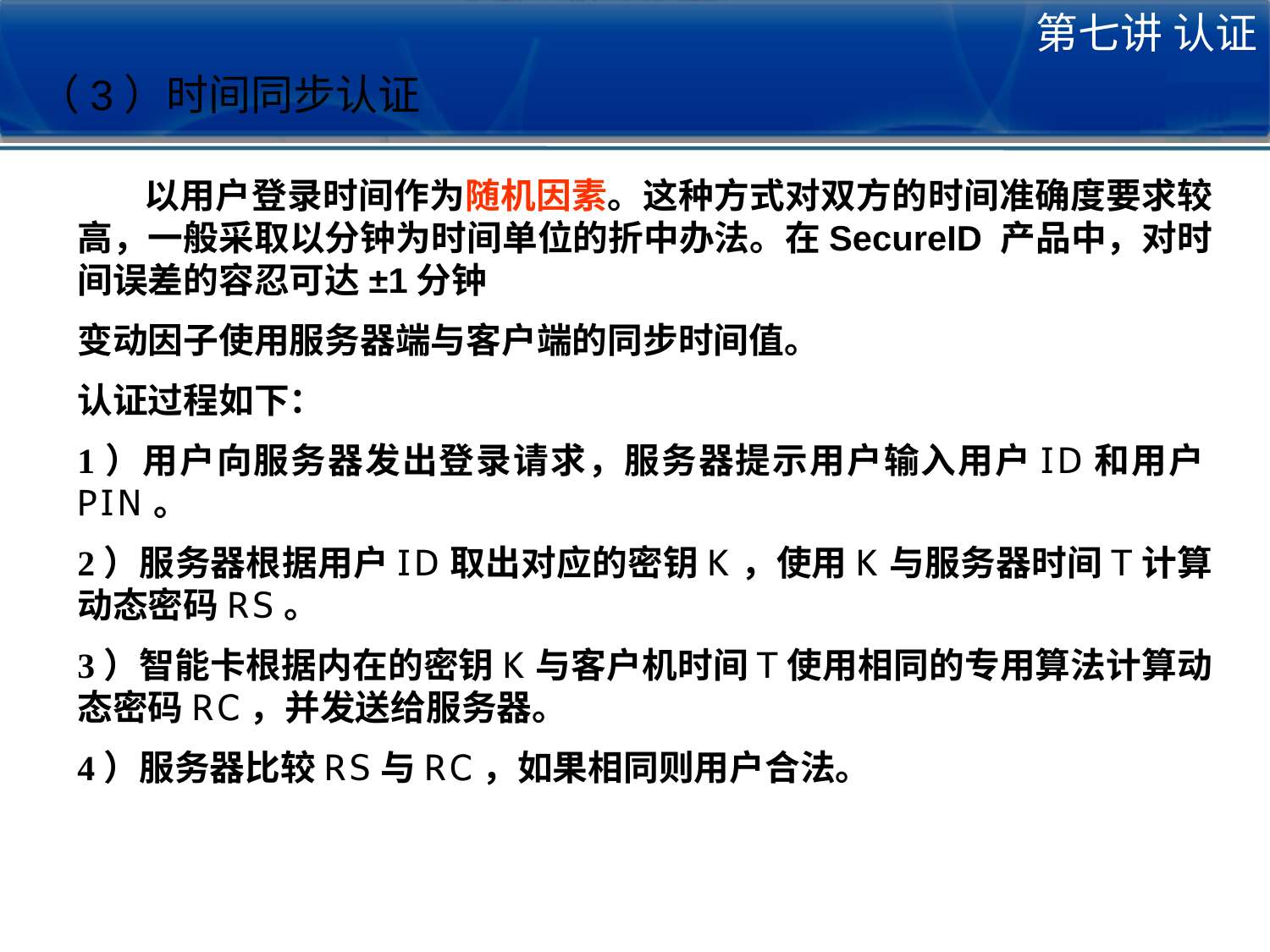

第七讲 认证
（3）时间同步认证
       以用户登录时间作为随机因素。这种方式对双方的时间准确度要求较高，一般采取以分钟为时间单位的折中办法。在SecureID 产品中，对时间误差的容忍可达±1分钟
变动因子使用服务器端与客户端的同步时间值。
认证过程如下：
1）用户向服务器发出登录请求，服务器提示用户输入用户ID和用户PIN。
2）服务器根据用户ID取出对应的密钥K，使用K与服务器时间T计算动态密码RS。
3）智能卡根据内在的密钥K与客户机时间T使用相同的专用算法计算动态密码RC，并发送给服务器。
4）服务器比较RS与RC，如果相同则用户合法。